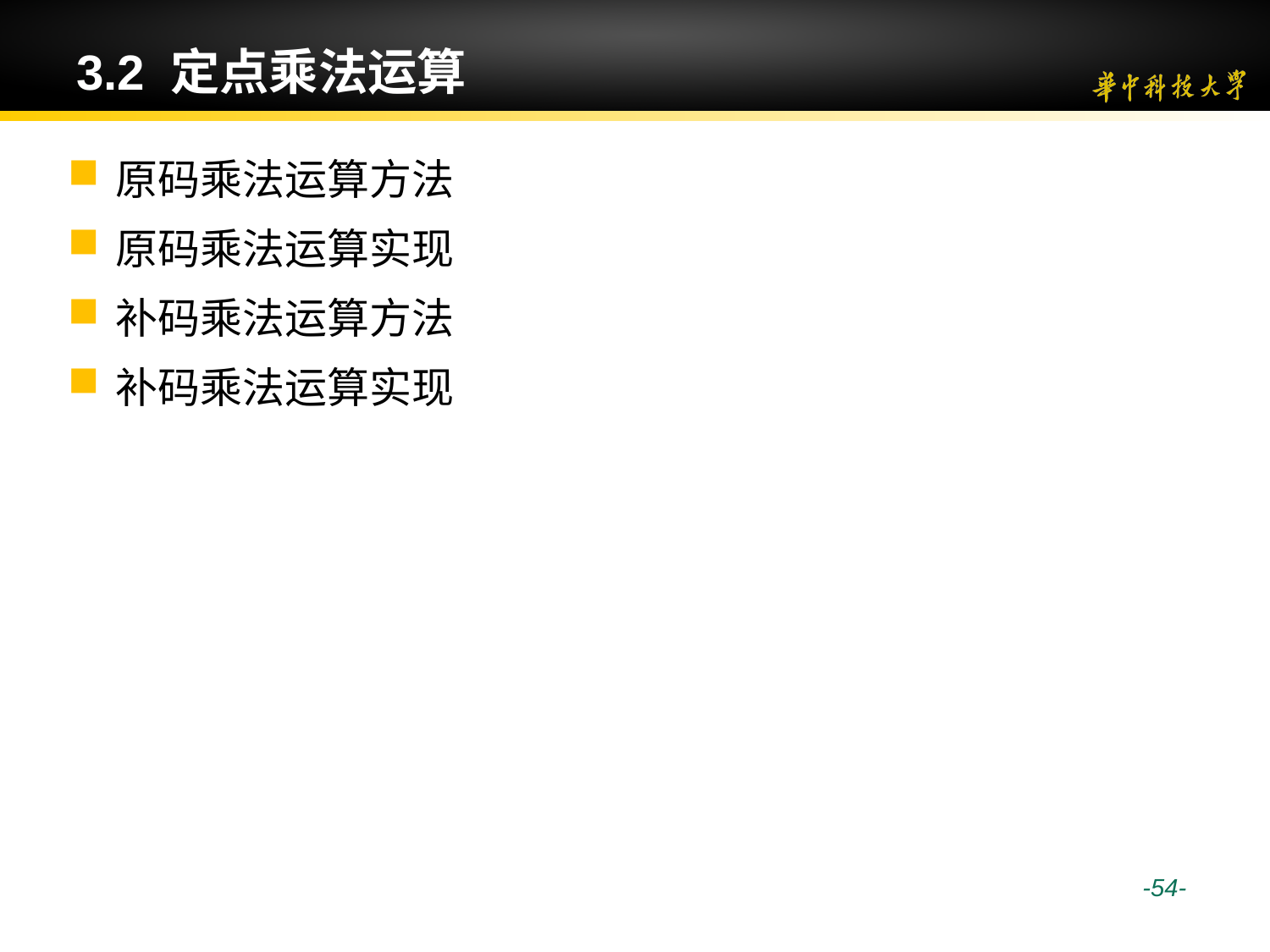

# 3.2 定点乘法运算
原码乘法运算方法
原码乘法运算实现
补码乘法运算方法
补码乘法运算实现

 -54-